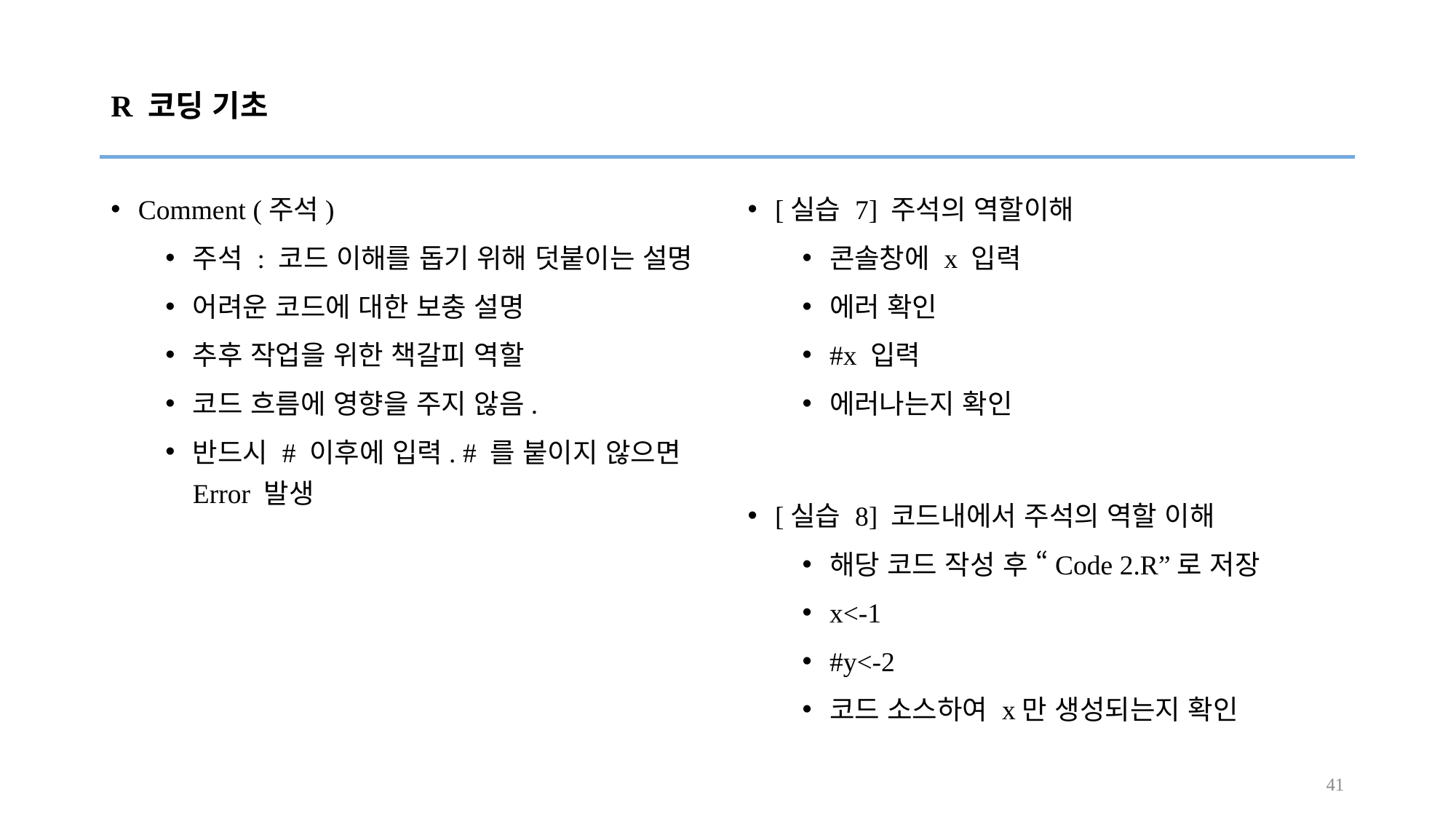

# R 코딩 기초
Comment (주석)
주석 : 코드 이해를 돕기 위해 덧붙이는 설명
어려운 코드에 대한 보충 설명
추후 작업을 위한 책갈피 역할
코드 흐름에 영향을 주지 않음.
반드시 # 이후에 입력. # 를 붙이지 않으면 Error 발생
[실습 7] 주석의 역할이해
콘솔창에 x 입력
에러 확인
#x 입력
에러나는지 확인

[실습 8] 코드내에서 주석의 역할 이해
해당 코드 작성 후 “Code 2.R”로 저장
x<-1
#y<-2
코드 소스하여 x만 생성되는지 확인

41